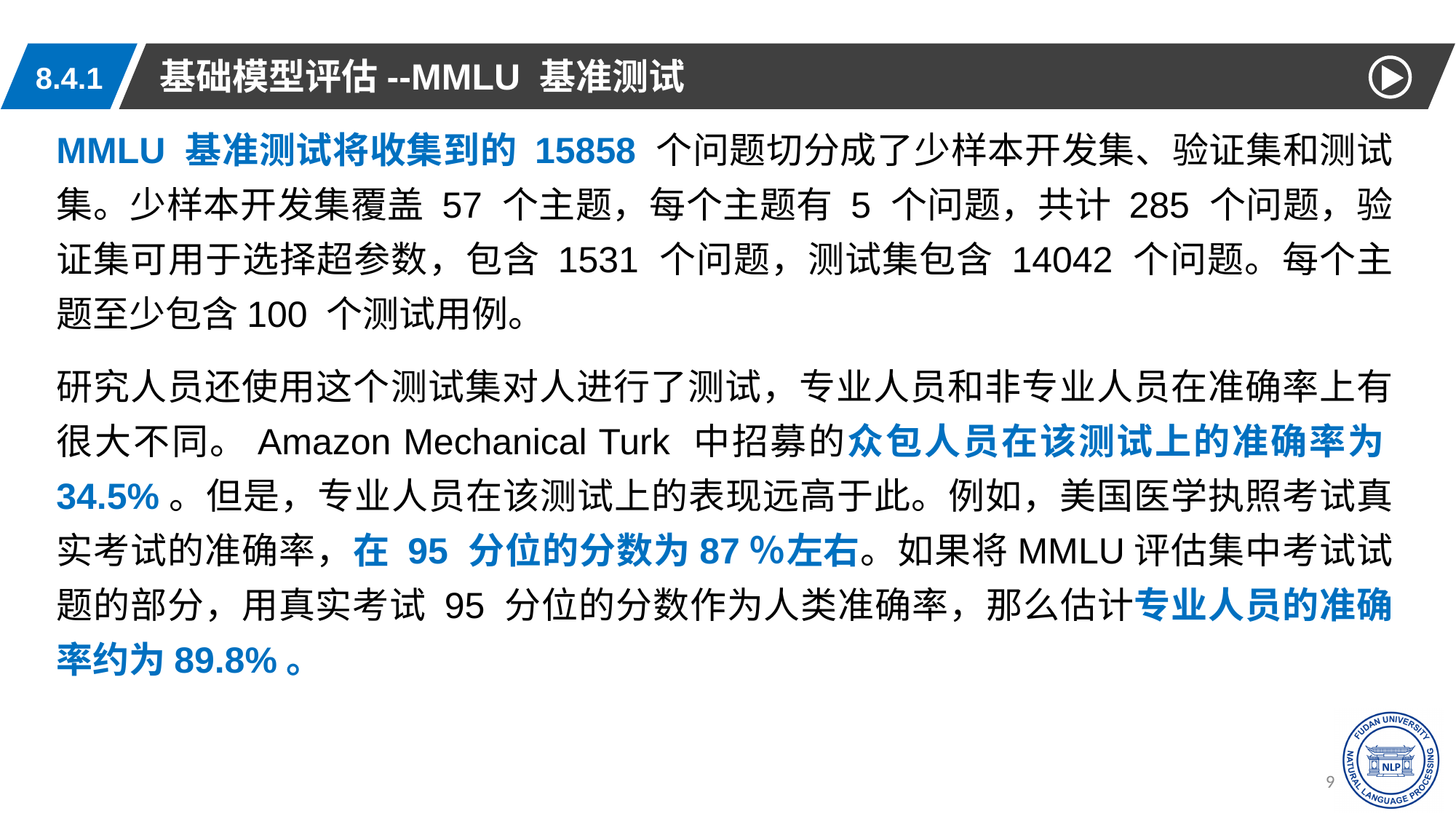

基础模型评估--MMLU 基准测试
8.4.1

MMLU 基准测试将收集到的 15858 个问题切分成了少样本开发集、验证集和测试集。少样本开发集覆盖 57 个主题，每个主题有 5 个问题，共计 285 个问题，验证集可用于选择超参数，包含 1531 个问题，测试集包含 14042 个问题。每个主题至少包含100 个测试用例。
研究人员还使用这个测试集对人进行了测试，专业人员和非专业人员在准确率上有很大不同。Amazon Mechanical Turk 中招募的众包人员在该测试上的准确率为34.5%。但是，专业人员在该测试上的表现远高于此。例如，美国医学执照考试真实考试的准确率，在 95 分位的分数为87％左右。如果将MMLU评估集中考试试题的部分，用真实考试 95 分位的分数作为人类准确率，那么估计专业人员的准确率约为89.8%。
94